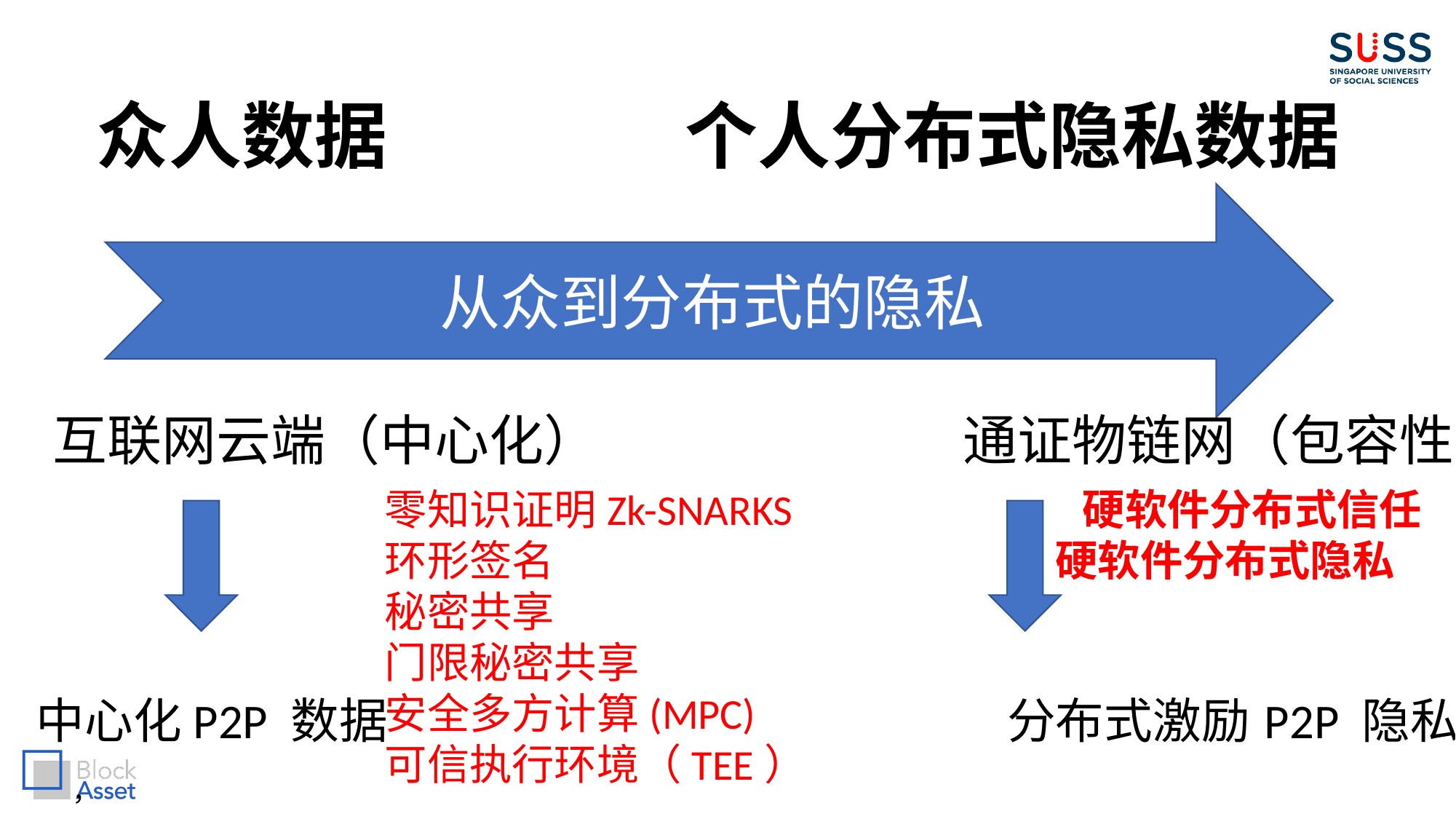

众人数据                  个人分布式隐私数据
从众到分布式的隐私
互联网云端（中心化）                              通证物链网（包容性）
零知识证明Zk-SNARKS                             硬软件分布式信任
环形签名                                                     硬软件分布式隐私
秘密共享
门限秘密共享
安全多方计算(MPC)
可信执行环境（TEE）

中心化P2P 数据                                                         分布式激励P2P 隐私

，